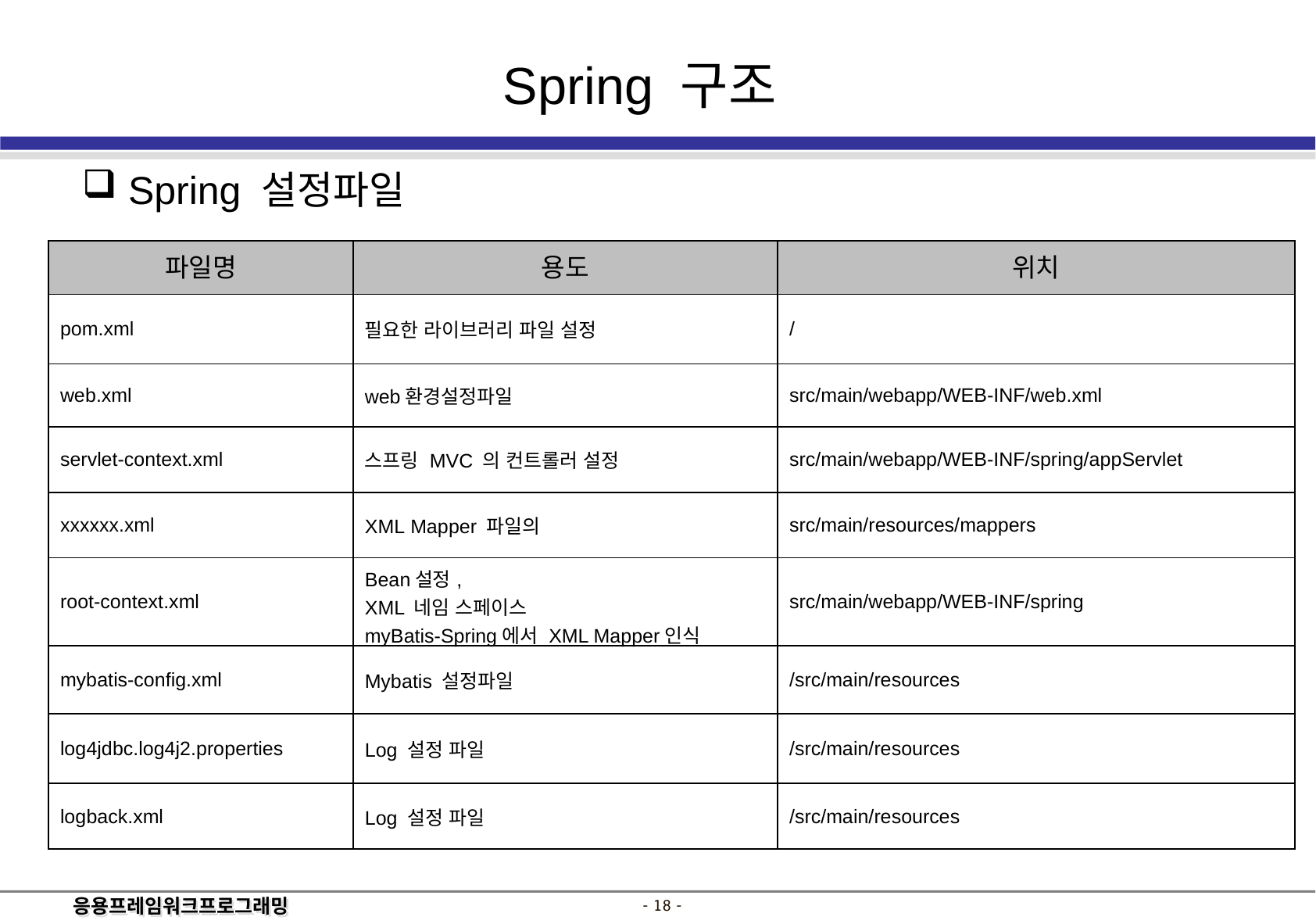

Spring 구조
 Spring 설정파일

| 파일명 | 용도 | 위치 |
| --- | --- | --- |
| pom.xml | 필요한 라이브러리 파일 설정 | / |
| web.xml | web환경설정파일 | src/main/webapp/WEB-INF/web.xml |
| servlet-context.xml | 스프링 MVC 의 컨트롤러 설정 | src/main/webapp/WEB-INF/spring/appServlet |
| xxxxxx.xml | XML Mapper 파일의 | src/main/resources/mappers |
| root-context.xml | Bean설정, XML 네임 스페이스 myBatis-Spring에서 XML Mapper인식 | src/main/webapp/WEB-INF/spring |
| mybatis-config.xml | Mybatis 설정파일 | /src/main/resources |
| log4jdbc.log4j2.properties | Log 설정 파일 | /src/main/resources |
| logback.xml | Log 설정 파일 | /src/main/resources |
- 18 -